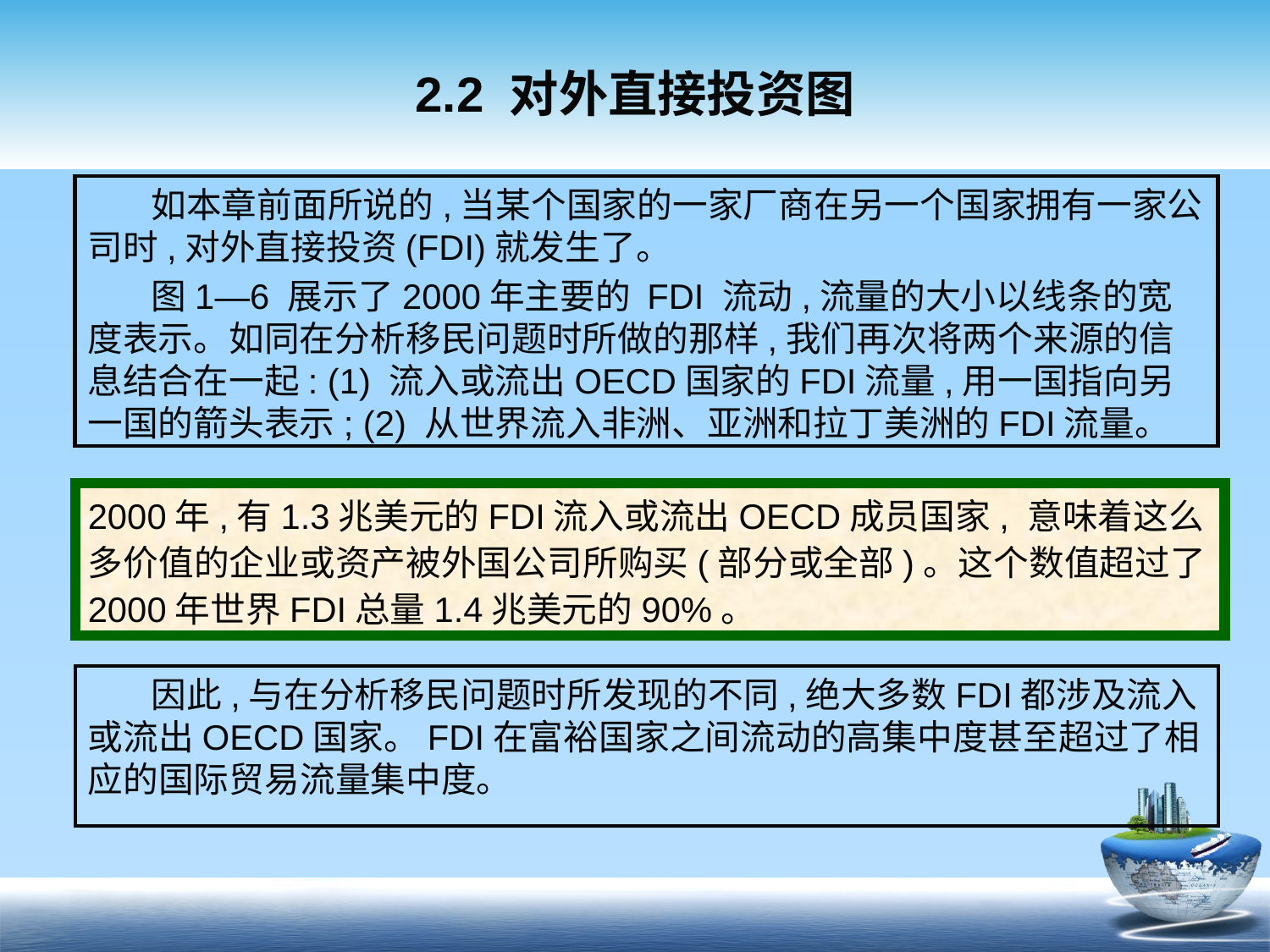

# 2.2 对外直接投资图
如本章前面所说的,当某个国家的一家厂商在另一个国家拥有一家公司时,对外直接投资(FDI)就发生了。
图1—6 展示了2000年主要的 FDI 流动,流量的大小以线条的宽度表示。如同在分析移民问题时所做的那样,我们再次将两个来源的信息结合在一起: (1) 流入或流出OECD国家的FDI流量,用一国指向另一国的箭头表示; (2) 从世界流入非洲、亚洲和拉丁美洲的FDI流量。
2000年,有1.3兆美元的FDI流入或流出OECD成员国家, 意味着这么多价值的企业或资产被外国公司所购买(部分或全部)。这个数值超过了2000年世界FDI总量1.4兆美元的90%。
因此,与在分析移民问题时所发现的不同,绝大多数FDI都涉及流入或流出OECD国家。FDI在富裕国家之间流动的高集中度甚至超过了相应的国际贸易流量集中度。